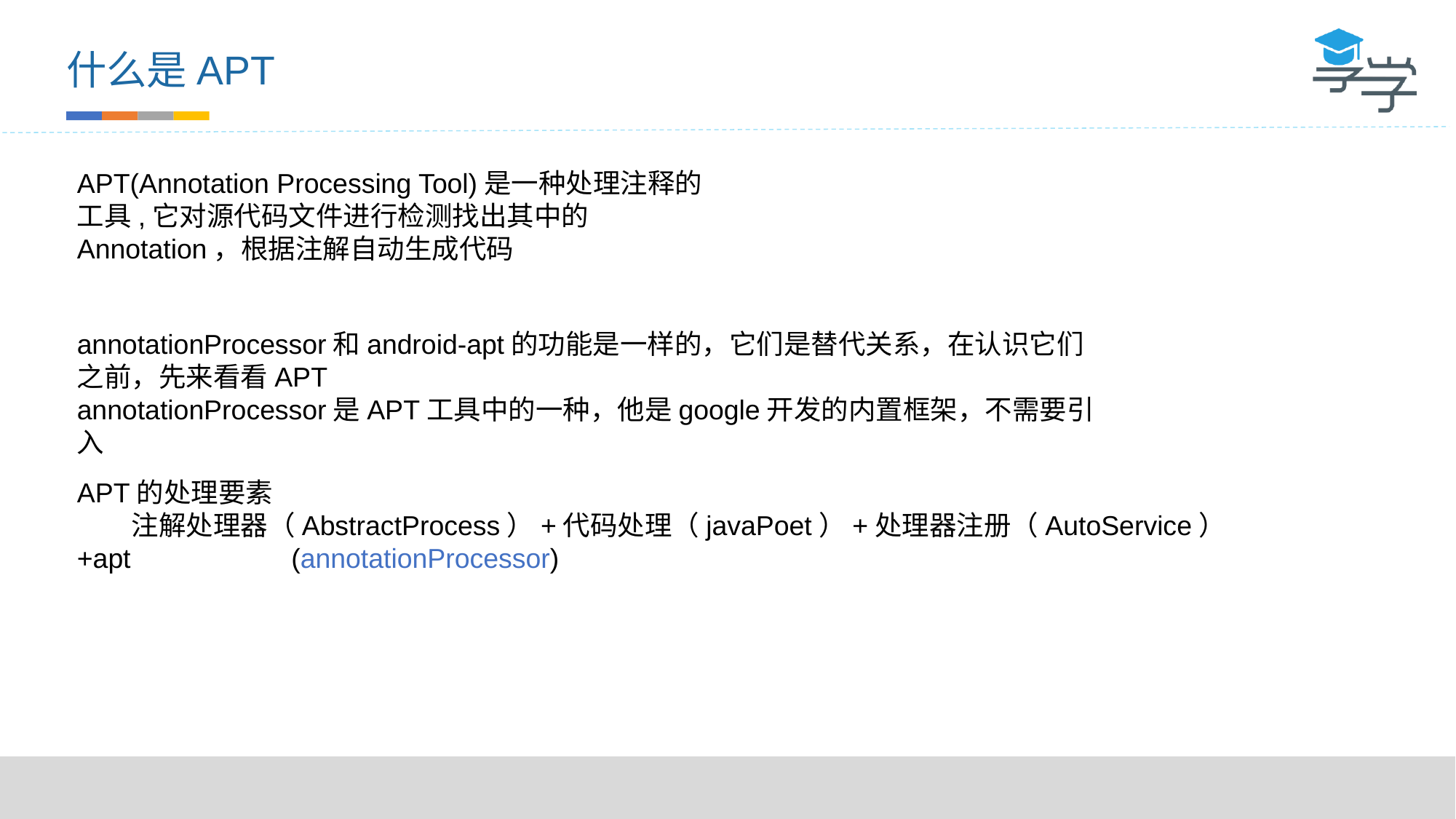

什么是APT

APT(Annotation Processing Tool)是一种处理注释的工具,它对源代码文件进行检测找出其中的Annotation，根据注解自动生成代码
annotationProcessor和android-apt的功能是一样的，它们是替代关系，在认识它们之前，先来看看APT
annotationProcessor是APT工具中的一种，他是google开发的内置框架，不需要引入
APT的处理要素
　　注解处理器（AbstractProcess）+代码处理（javaPoet）+处理器注册（AutoService）+apt                     (annotationProcessor)